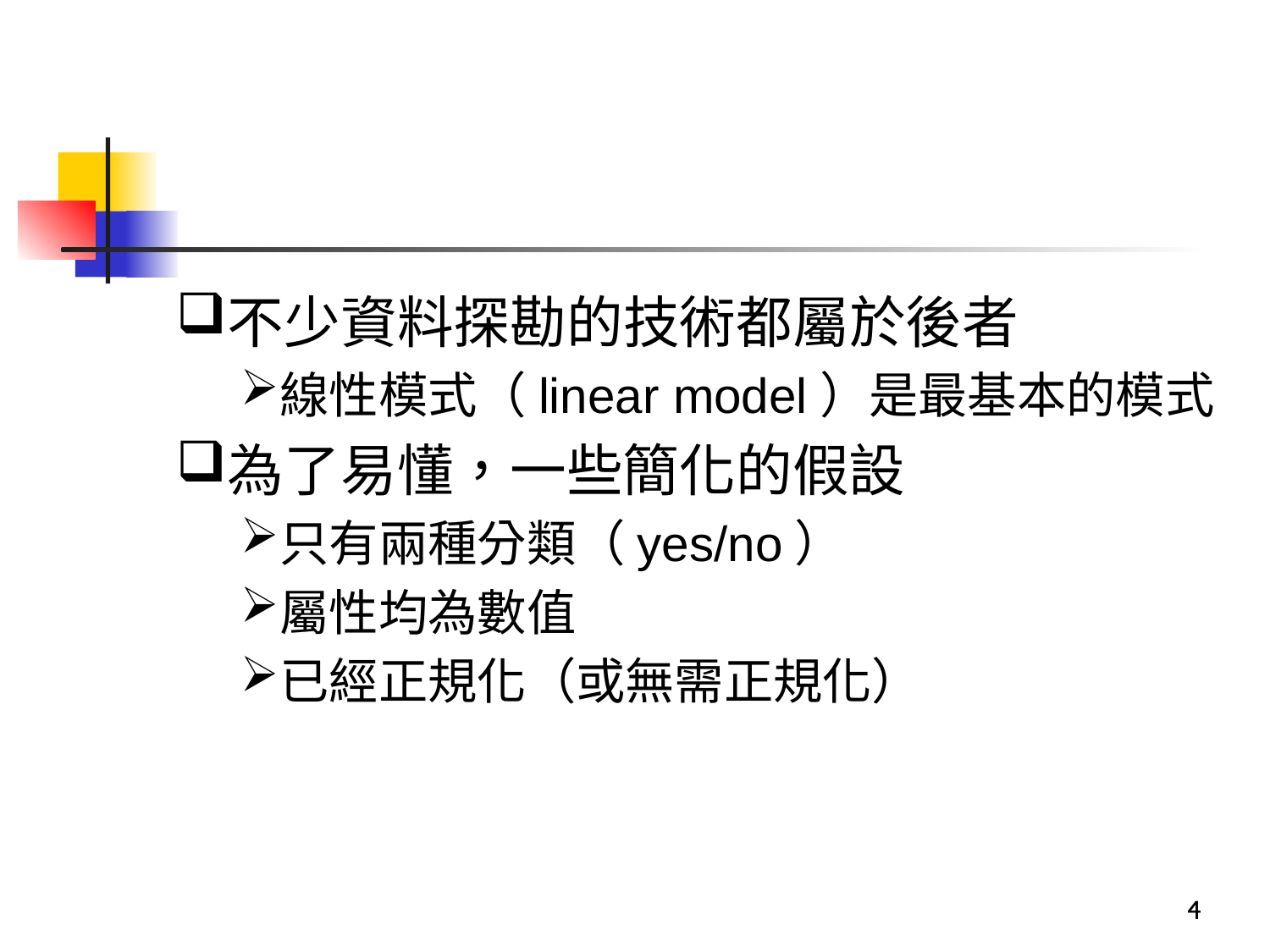

#
不少資料探勘的技術都屬於後者
線性模式（linear model）是最基本的模式
為了易懂，一些簡化的假設
只有兩種分類（yes/no）
屬性均為數值
已經正規化（或無需正規化）
4